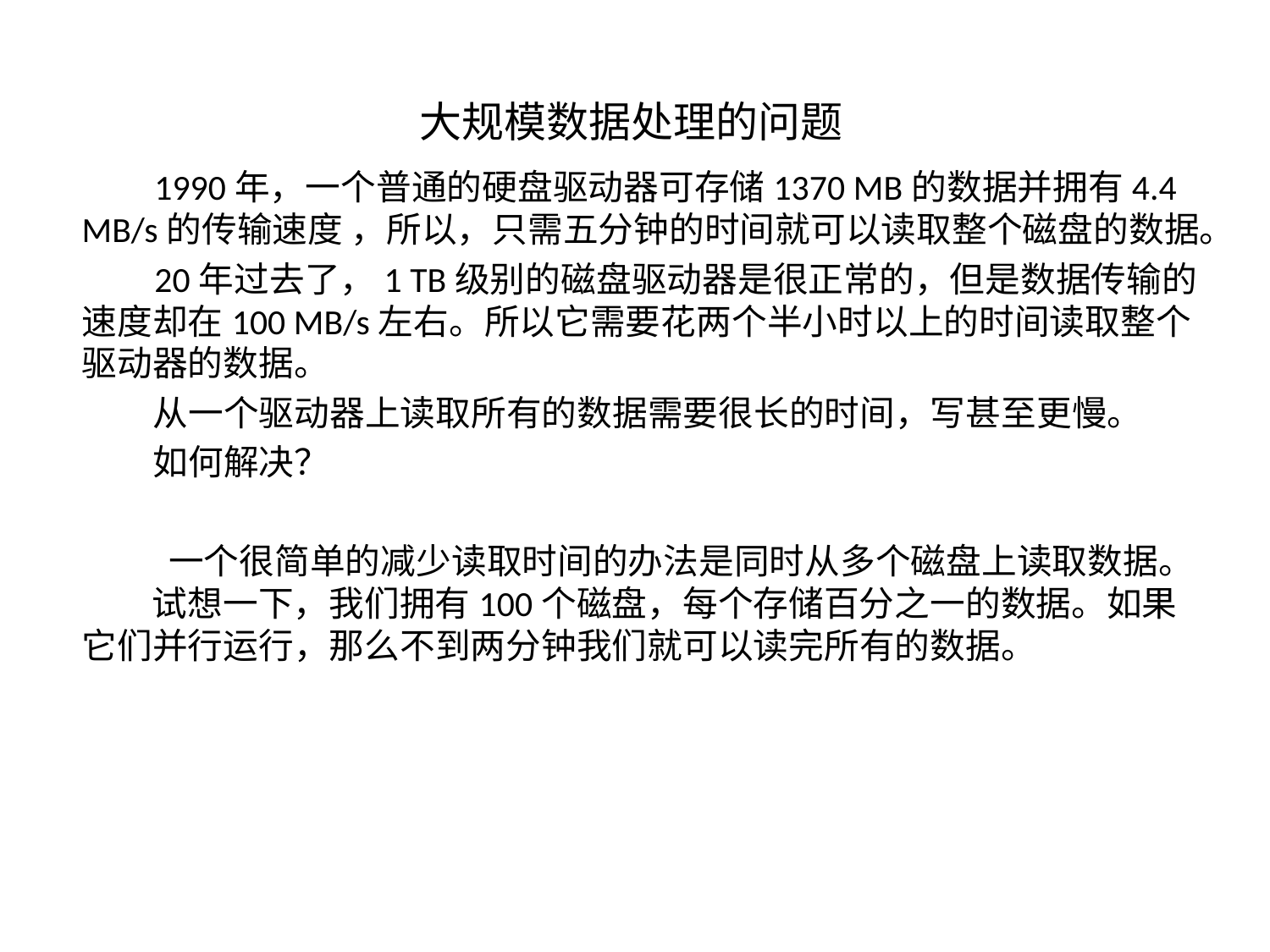

大规模数据处理的问题
         1990年，一个普通的硬盘驱动器可存储1370 MB的数据并拥有4.4 MB/s的传输速度 ，所以，只需五分钟的时间就可以读取整个磁盘的数据。
         20年过去了，1 TB级别的磁盘驱动器是很正常的，但是数据传输的速度却在100 MB/s左右。所以它需要花两个半小时以上的时间读取整个驱动器的数据。
        从一个驱动器上读取所有的数据需要很长的时间，写甚至更慢。
        如何解决？

          一个很简单的减少读取时间的办法是同时从多个磁盘上读取数据。          试想一下，我们拥有100个磁盘，每个存储百分之一的数据。如果它们并行运行，那么不到两分钟我们就可以读完所有的数据。